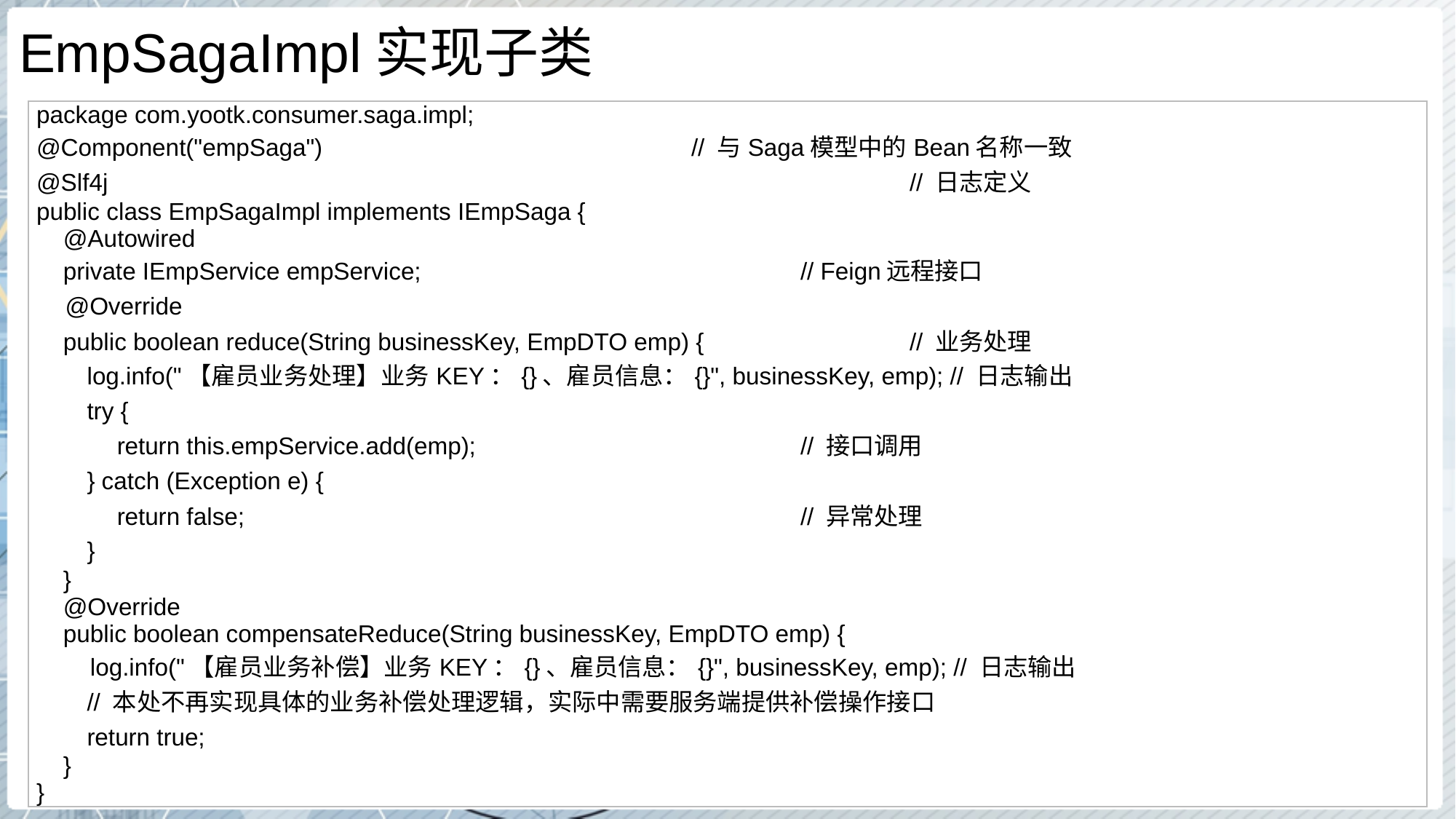

# EmpSagaImpl实现子类
| package com.yootk.consumer.saga.impl; @Component("empSaga") // 与Saga模型中的Bean名称一致 @Slf4j // 日志定义 public class EmpSagaImpl implements IEmpSaga { @Autowired private IEmpService empService; // Feign远程接口 @Override public boolean reduce(String businessKey, EmpDTO emp) { // 业务处理 log.info("【雇员业务处理】业务KEY：{}、雇员信息：{}", businessKey, emp); // 日志输出 try { return this.empService.add(emp); // 接口调用 } catch (Exception e) { return false; // 异常处理 } } @Override public boolean compensateReduce(String businessKey, EmpDTO emp) { log.info("【雇员业务补偿】业务KEY：{}、雇员信息：{}", businessKey, emp); // 日志输出 // 本处不再实现具体的业务补偿处理逻辑，实际中需要服务端提供补偿操作接口 return true; } } |
| --- |